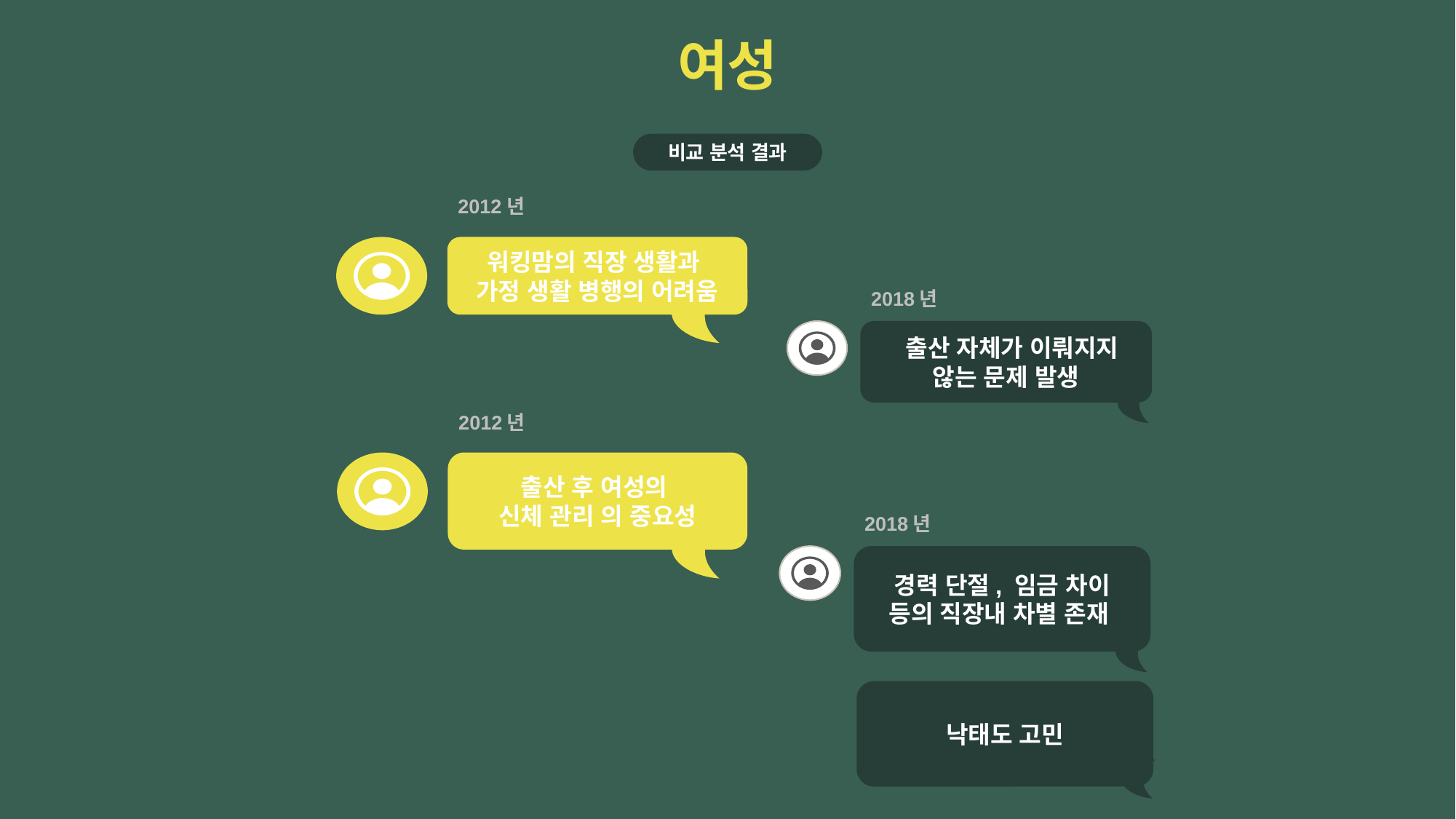

여성
비교 분석 결과
2012년

워킹맘의 직장 생활과
가정 생활 병행의 어려움

2018년

 출산 자체가 이뤄지지 않는 문제 발생

2012년

출산 후 여성의
신체 관리 의 중요성

2018년

경력 단절, 임금 차이 등의 직장내 차별 존재

낙태도 고민